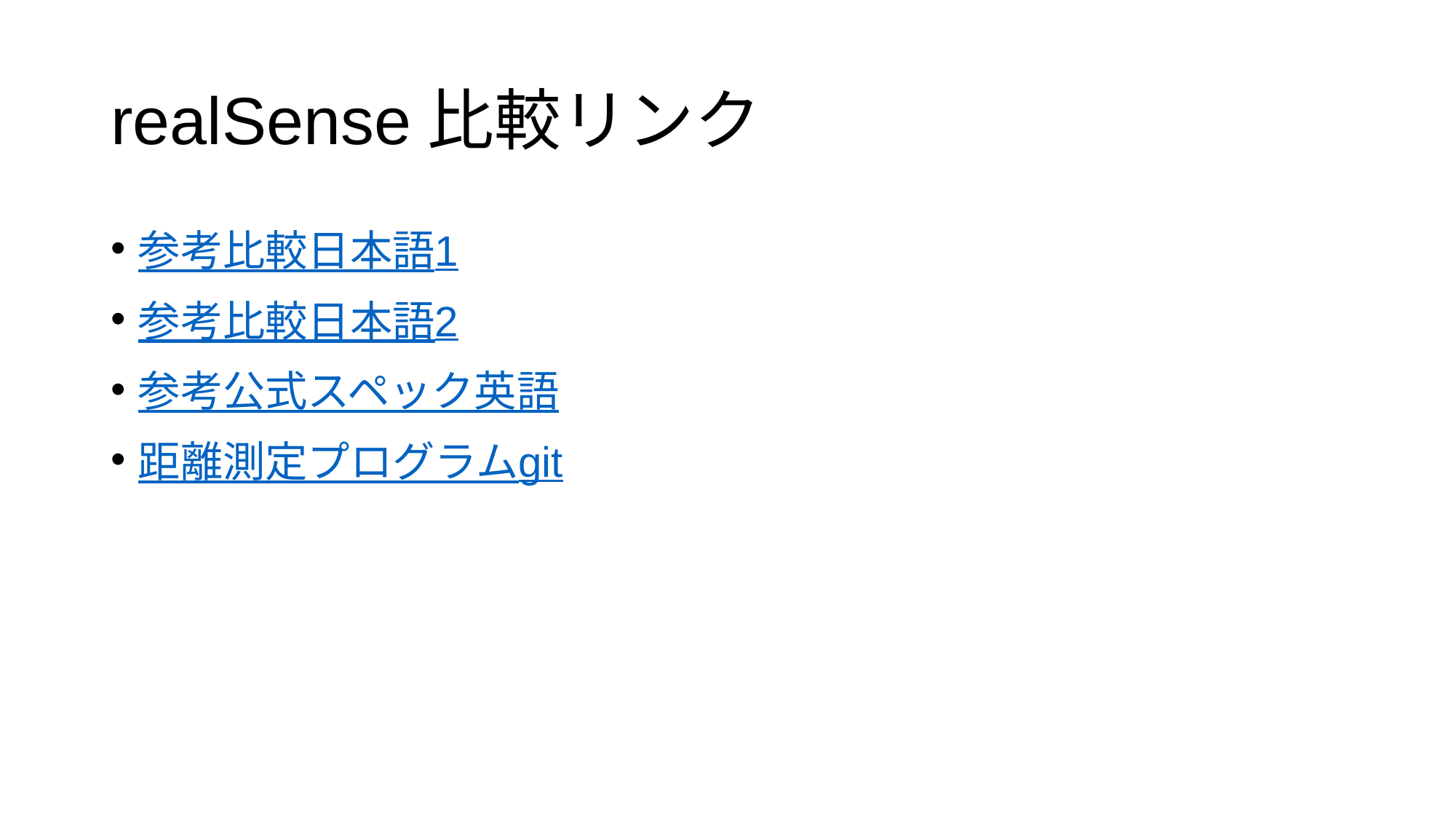

# realSense比較リンク
参考比較日本語1
参考比較日本語2
参考公式スペック英語
距離測定プログラムgit